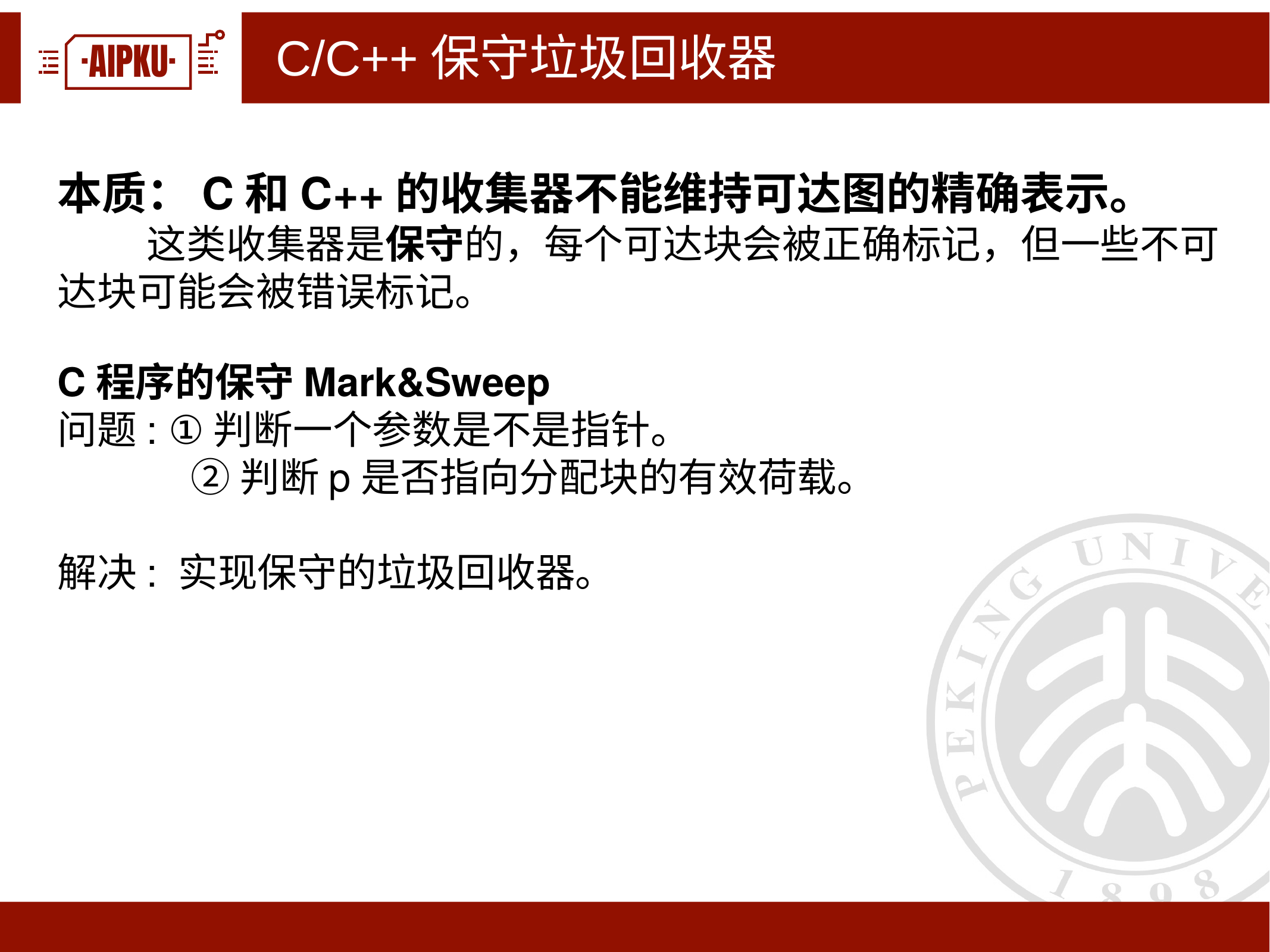

# C/C++保守垃圾回收器
本质：C和C++的收集器不能维持可达图的精确表示。
	这类收集器是保守的，每个可达块会被正确标记，但一些不可达块可能会被错误标记。
C程序的保守Mark&Sweep
问题: ①判断一个参数是不是指针。
	    ②判断p是否指向分配块的有效荷载。

解决: 实现保守的垃圾回收器。